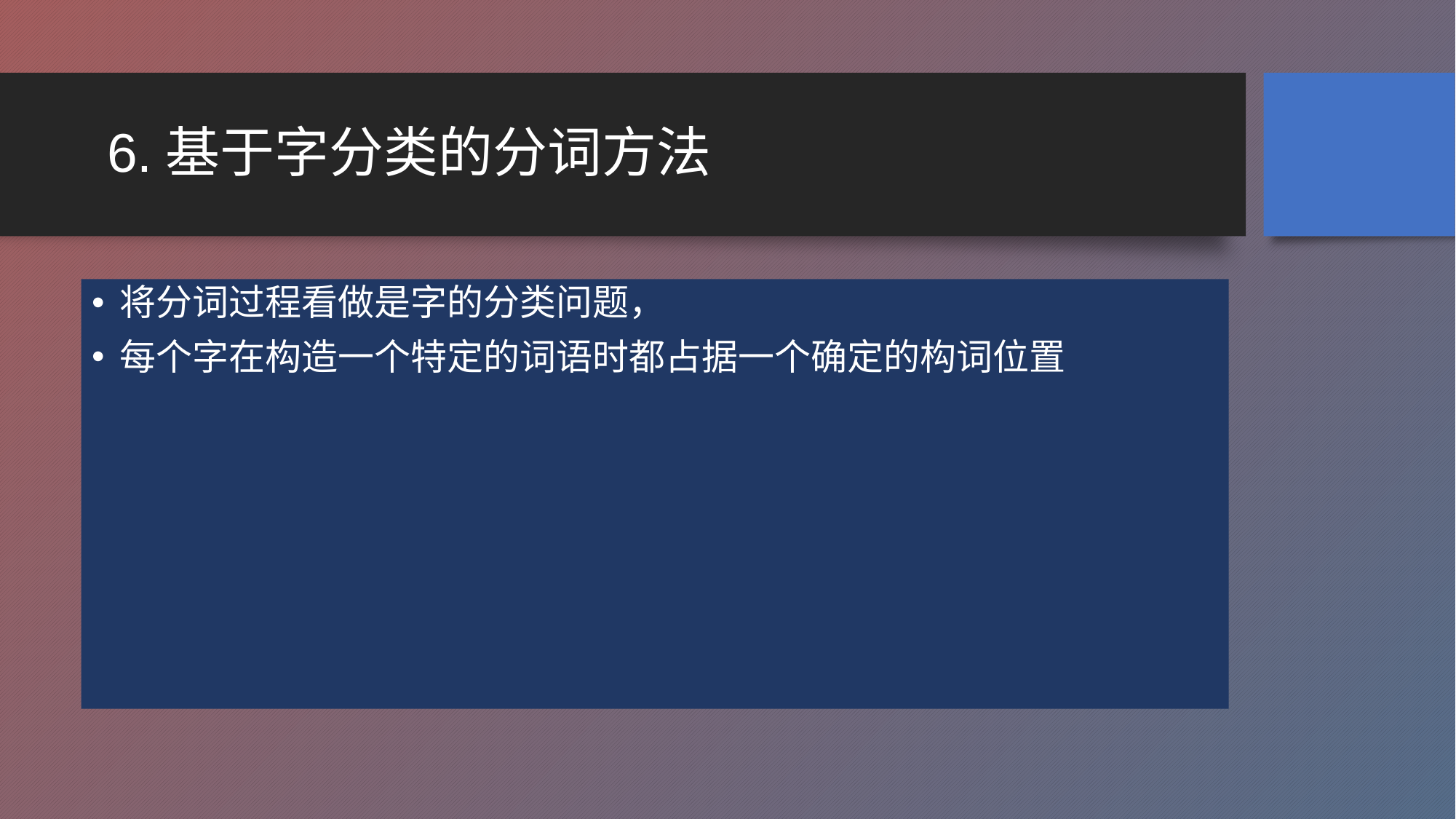

# 6.基于字分类的分词方法
将分词过程看做是字的分类问题，
每个字在构造一个特定的词语时都占据一个确定的构词位置